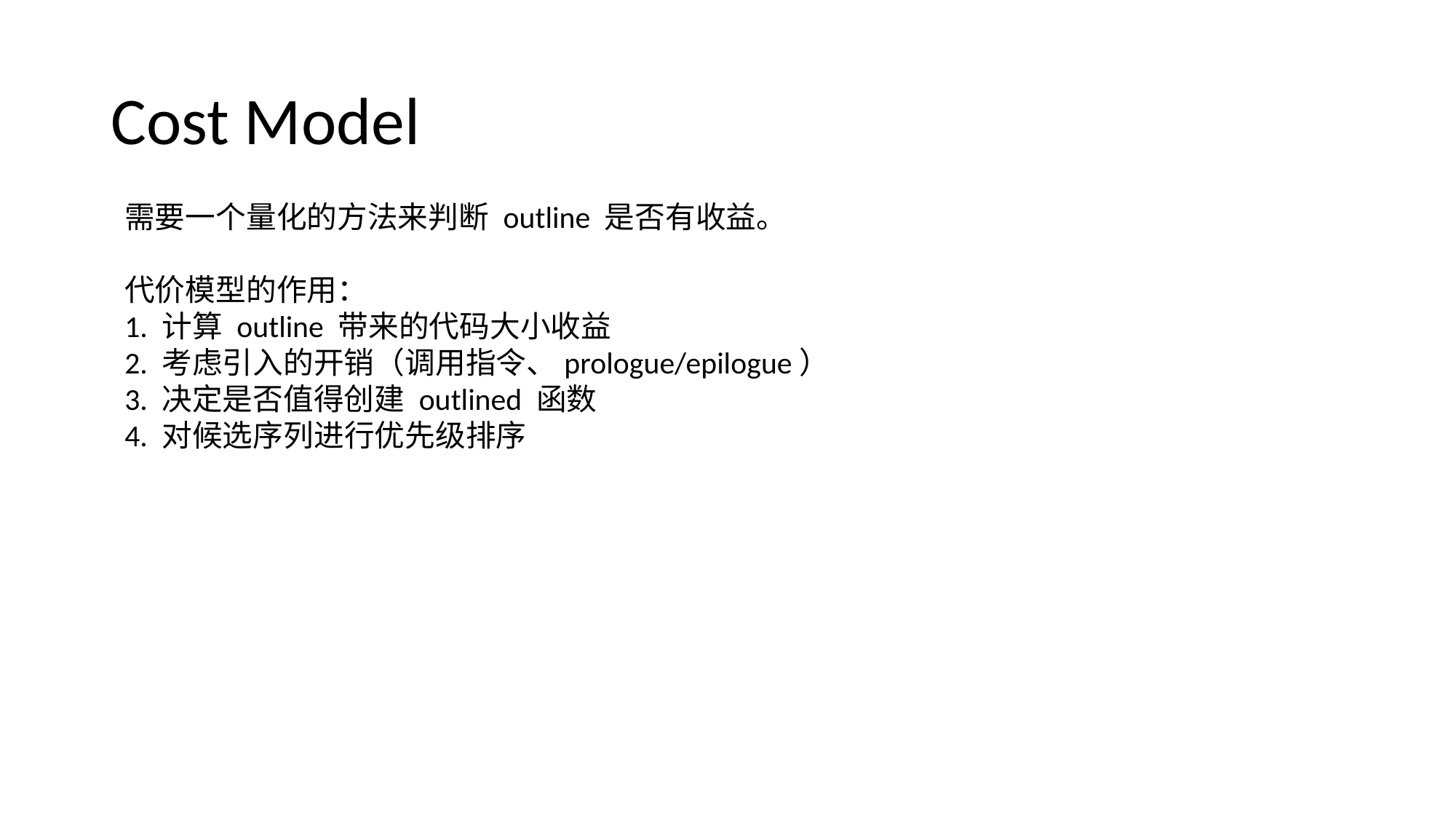

# Cost Model
需要一个量化的方法来判断 outline 是否有收益。

代价模型的作用：
1. 计算 outline 带来的代码大小收益
2. 考虑引入的开销（调用指令、prologue/epilogue）
3. 决定是否值得创建 outlined 函数
4. 对候选序列进行优先级排序